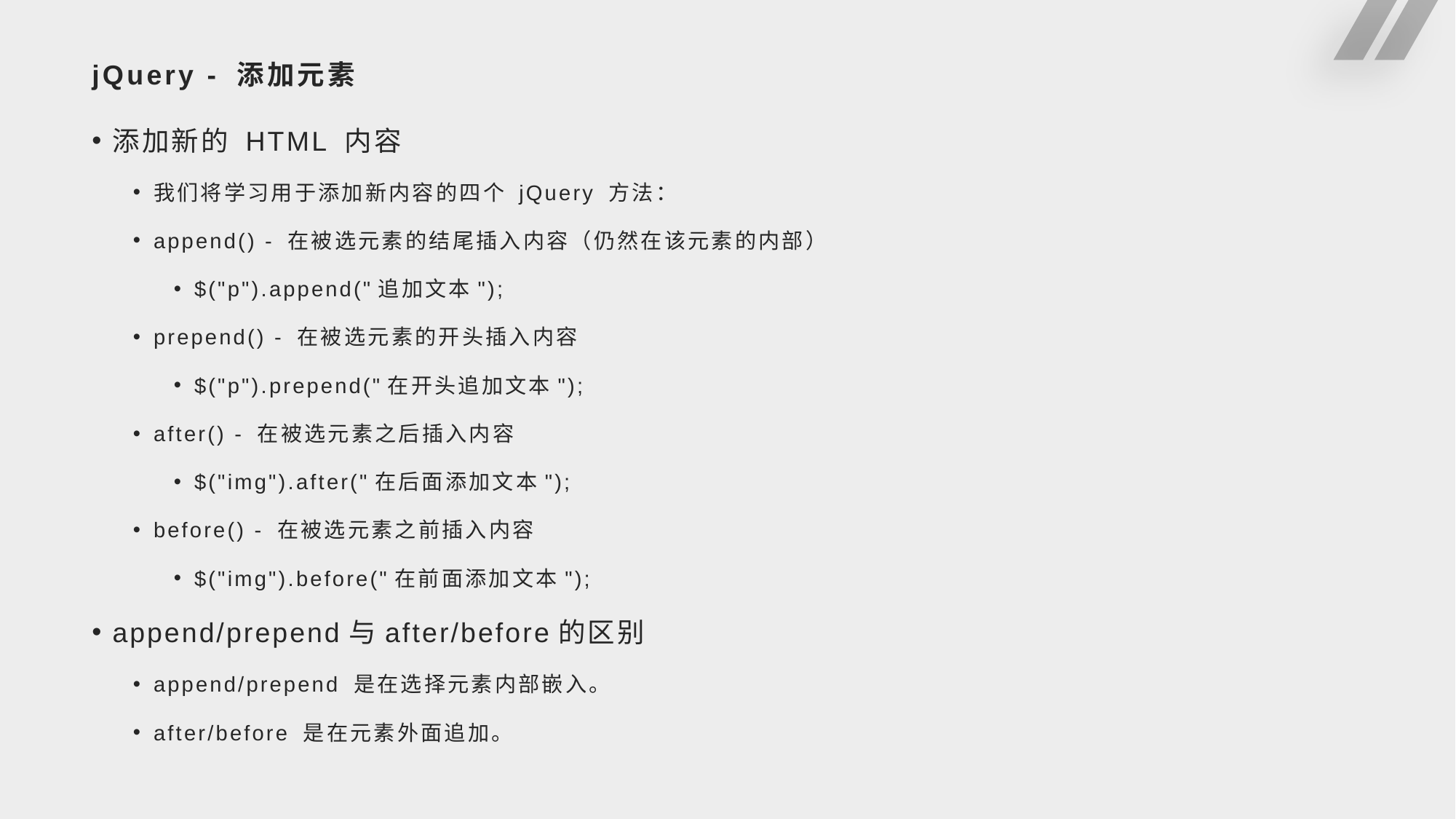

# jQuery - 添加元素
添加新的 HTML 内容
我们将学习用于添加新内容的四个 jQuery 方法：
append() - 在被选元素的结尾插入内容（仍然在该元素的内部）
$("p").append("追加文本");
prepend() - 在被选元素的开头插入内容
$("p").prepend("在开头追加文本");
after() - 在被选元素之后插入内容
$("img").after("在后面添加文本");
before() - 在被选元素之前插入内容
$("img").before("在前面添加文本");
append/prepend与after/before的区别
append/prepend 是在选择元素内部嵌入。
after/before 是在元素外面追加。